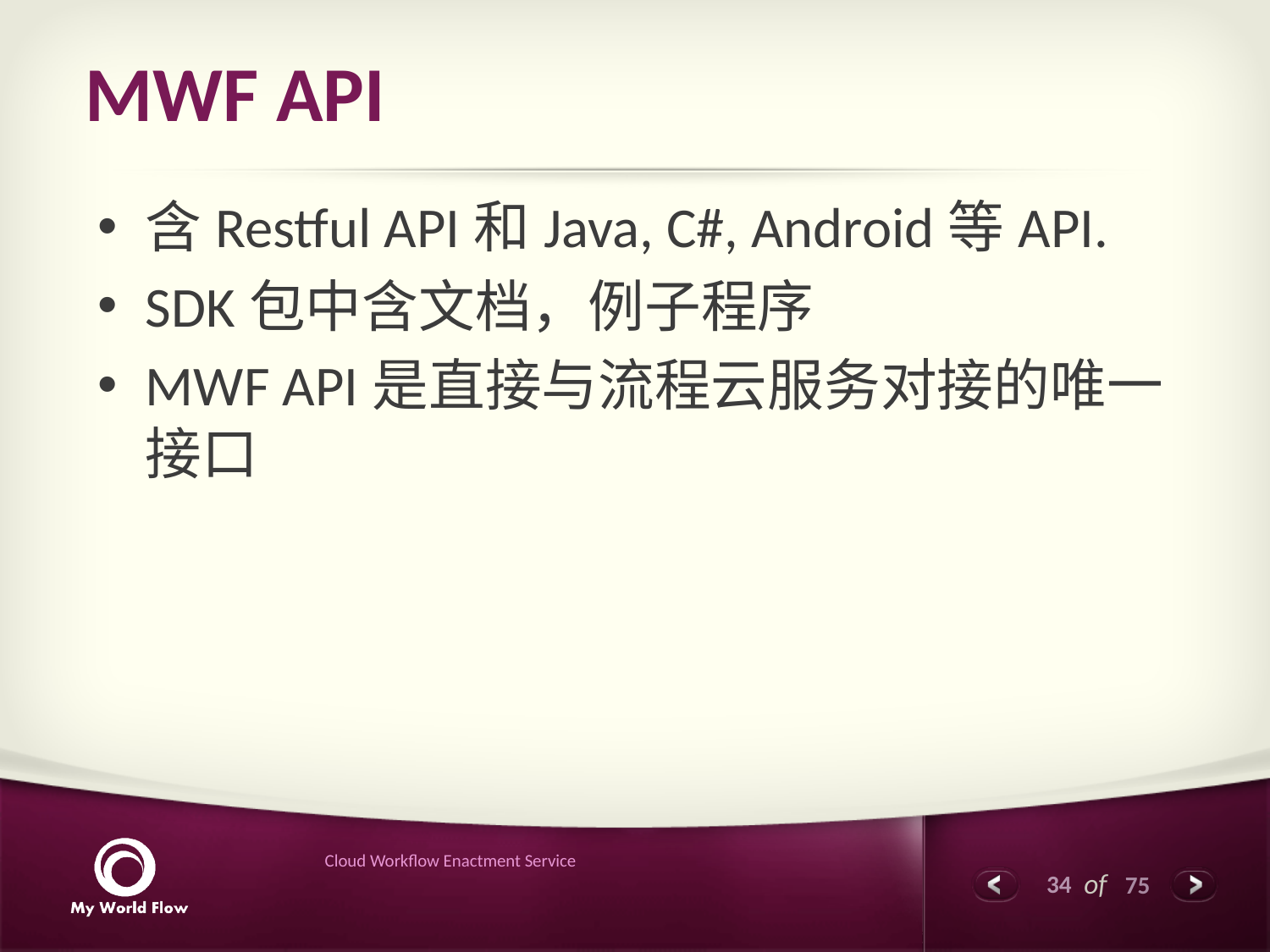

# MWF API
含Restful API和Java, C#, Android等API.
SDK包中含文档，例子程序
MWF API是直接与流程云服务对接的唯一接口